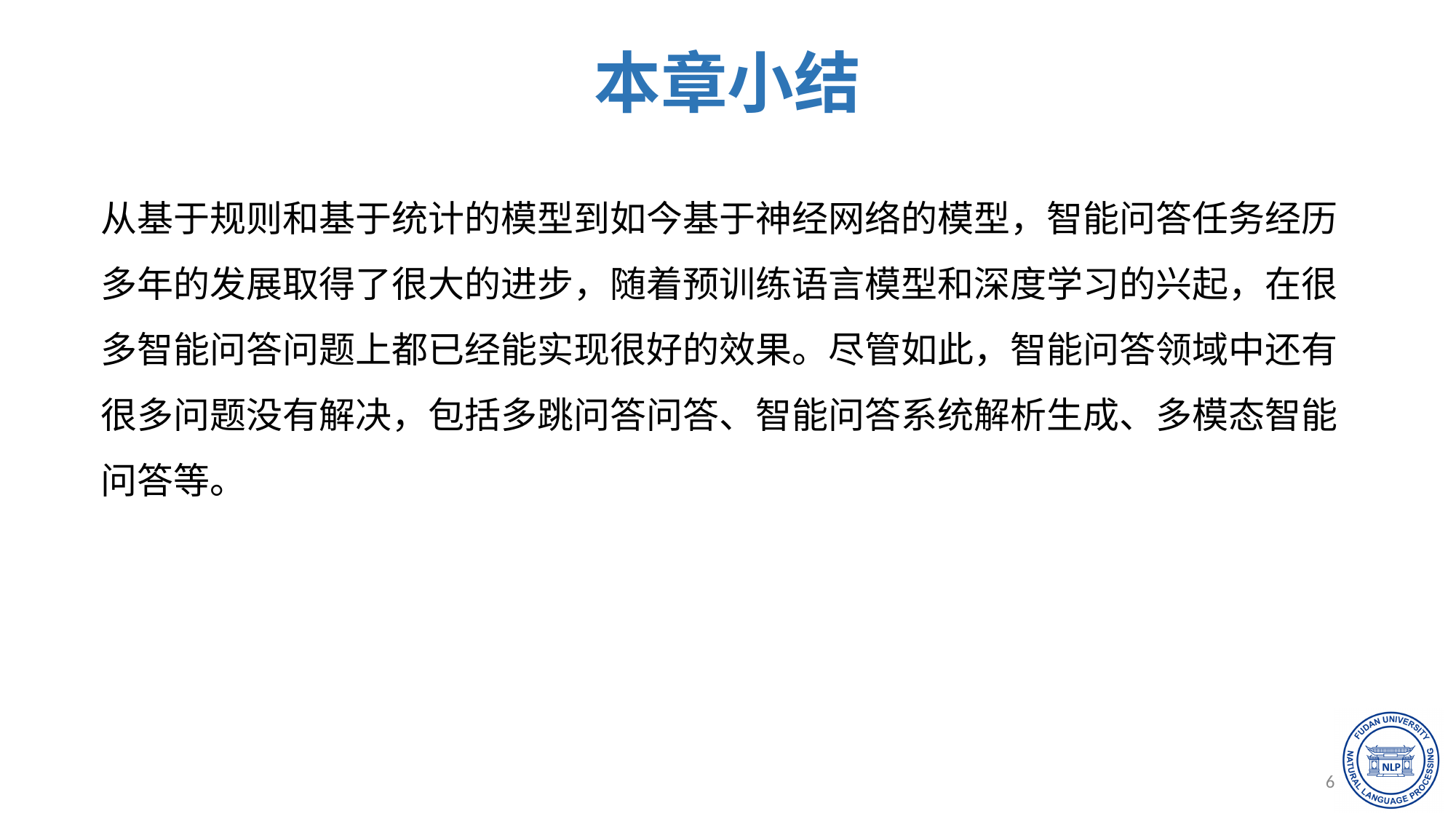

本章小结
哎呀小小草
专业设计
从基于规则和基于统计的模型到如今基于神经网络的模型，智能问答任务经历多年的发展取得了很大的进步，随着预训练语言模型和深度学习的兴起，在很多智能问答问题上都已经能实现很好的效果。尽管如此，智能问答领域中还有很多问题没有解决，包括多跳问答问答、智能问答系统解析生成、多模态智能问答等。
2015
哎呀小小草演示设计
66